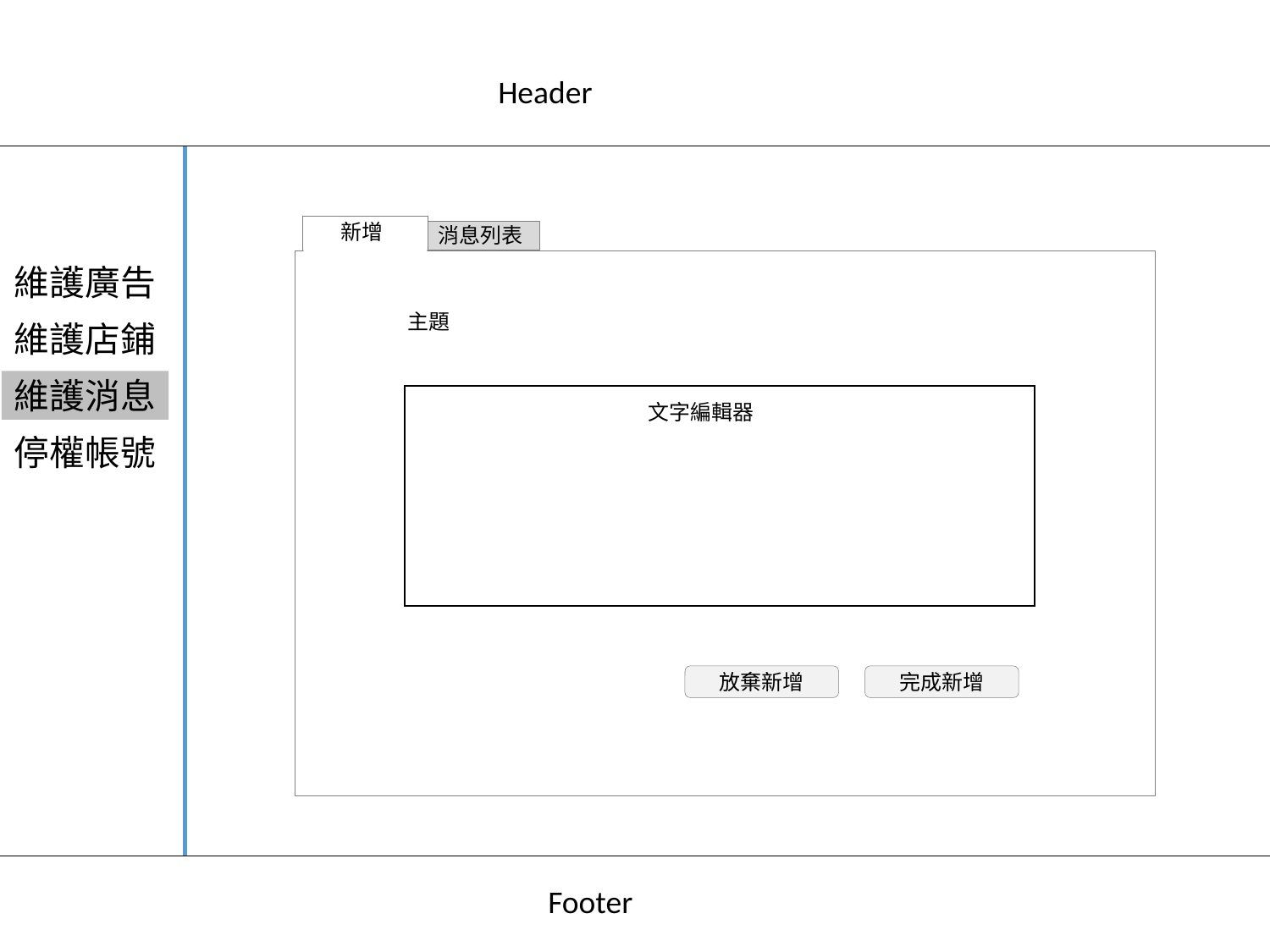

Header
新增

消息列表

維護廣告
主題
維護店鋪
維護消息

文字編輯器
停權帳號
放棄新增
完成新增
Footer